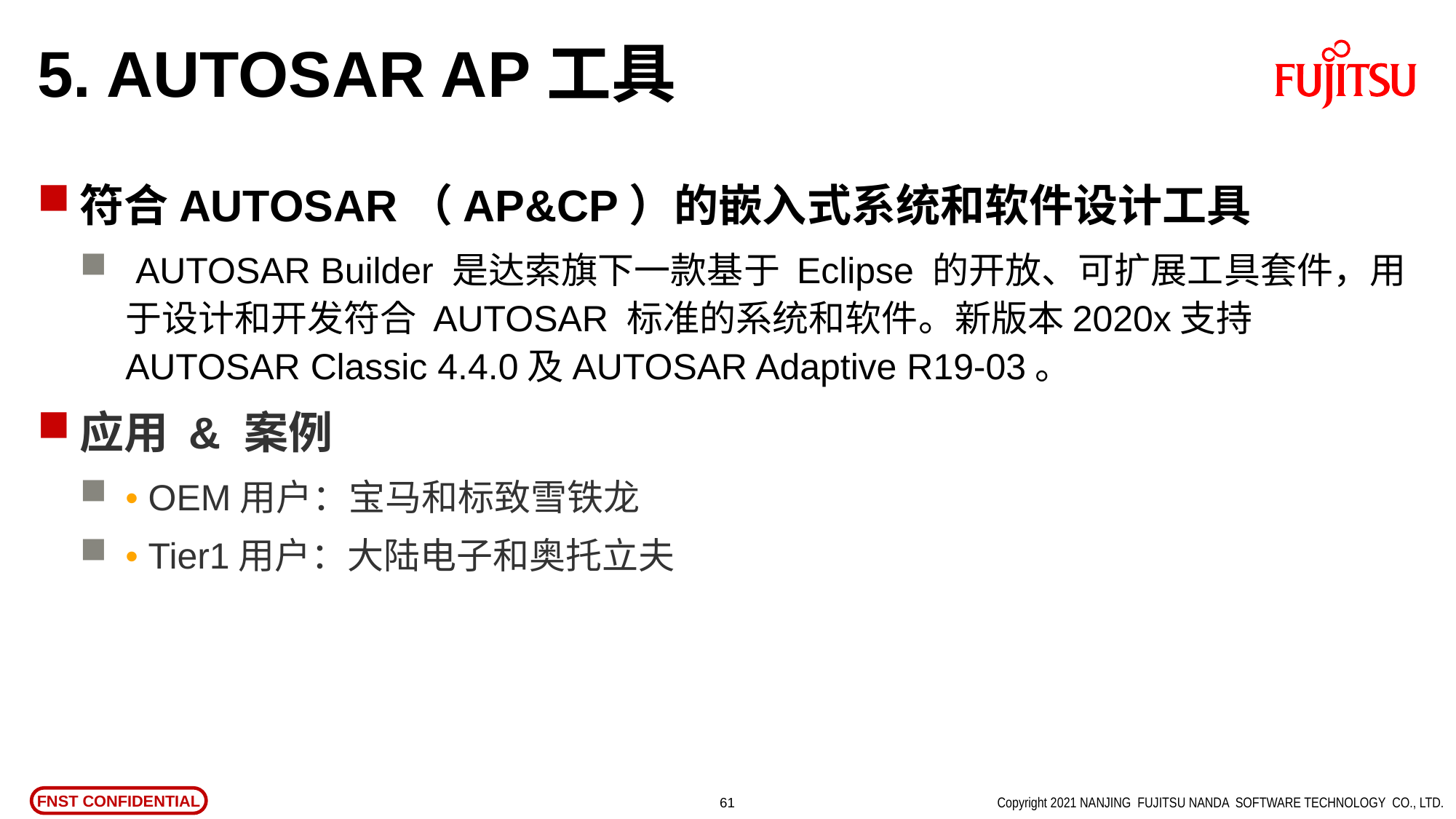

# 5. AUTOSAR AP工具
符合AUTOSAR（AP&CP）的嵌入式系统和软件设计工具
 AUTOSAR Builder 是达索旗下一款基于 Eclipse 的开放、可扩展工具套件，用于设计和开发符合 AUTOSAR 标准的系统和软件。新版本2020x支持AUTOSAR Classic 4.4.0及AUTOSAR Adaptive R19-03。
应用 & 案例
• OEM用户：宝马和标致雪铁龙
• Tier1用户：大陆电子和奥托立夫

Copyright 2021 NANJING  FUJITSU NANDA  SOFTWARE TECHNOLOGY  CO., LTD.
61